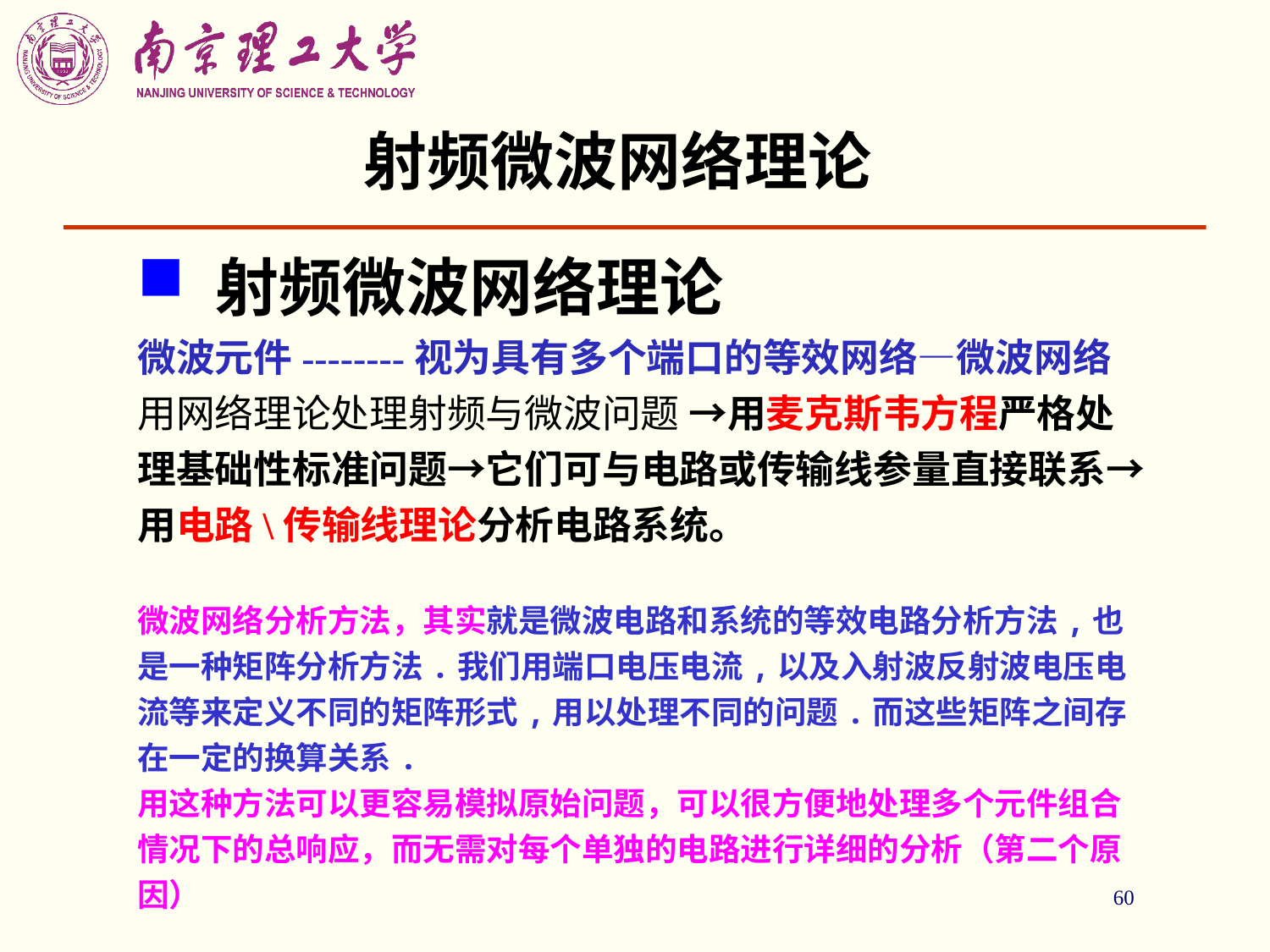

# 射频微波网络理论
 射频微波网络理论
微波元件--------视为具有多个端口的等效网络—微波网络
用网络理论处理射频与微波问题 →用麦克斯韦方程严格处理基础性标准问题→它们可与电路或传输线参量直接联系→用电路\传输线理论分析电路系统。

微波网络分析方法，其实就是微波电路和系统的等效电路分析方法,也是一种矩阵分析方法.我们用端口电压电流,以及入射波反射波电压电流等来定义不同的矩阵形式,用以处理不同的问题.而这些矩阵之间存在一定的换算关系.
用这种方法可以更容易模拟原始问题，可以很方便地处理多个元件组合情况下的总响应，而无需对每个单独的电路进行详细的分析（第二个原因）